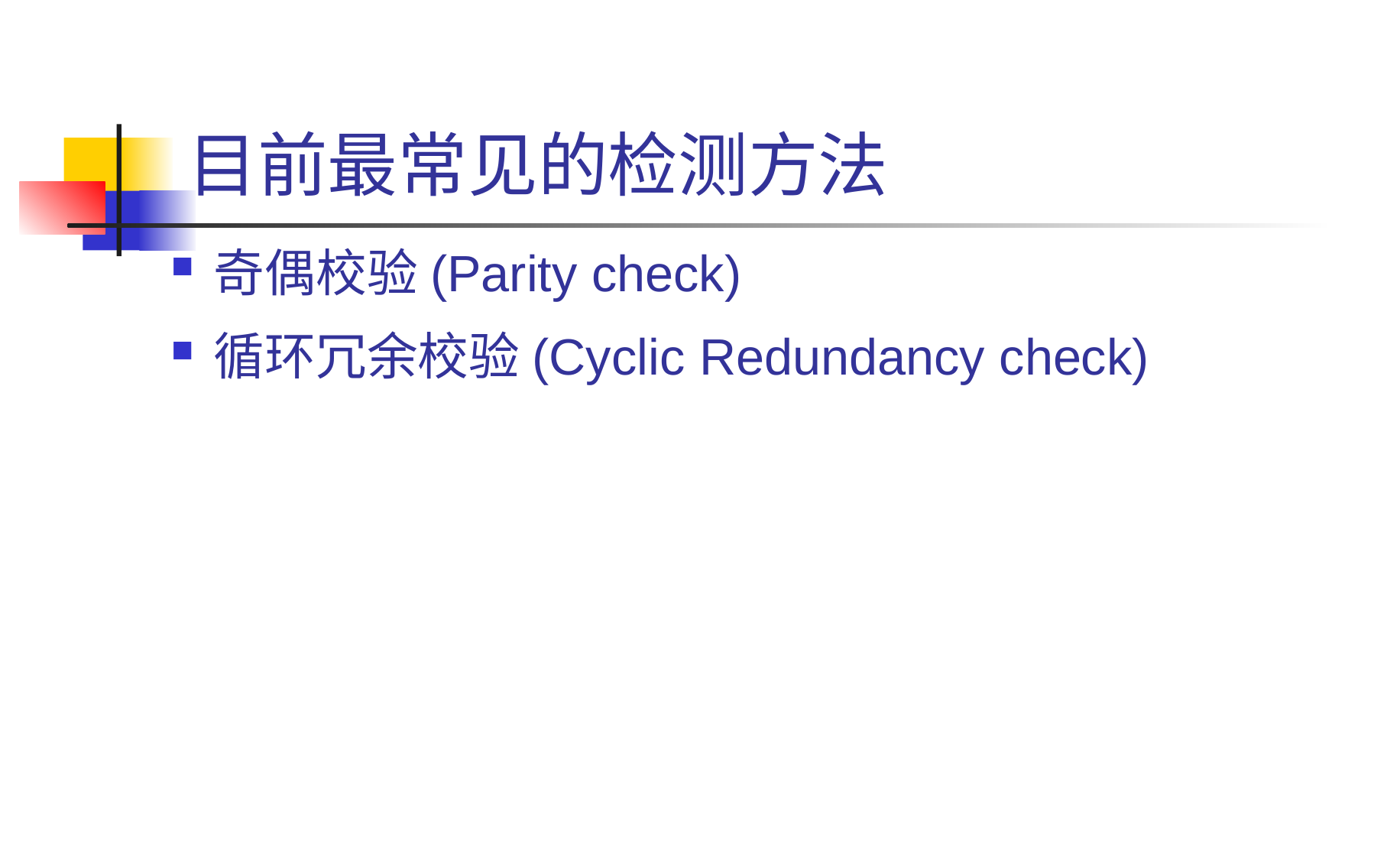

# 目前最常见的检测方法
奇偶校验(Parity check)
循环冗余校验(Cyclic Redundancy check)